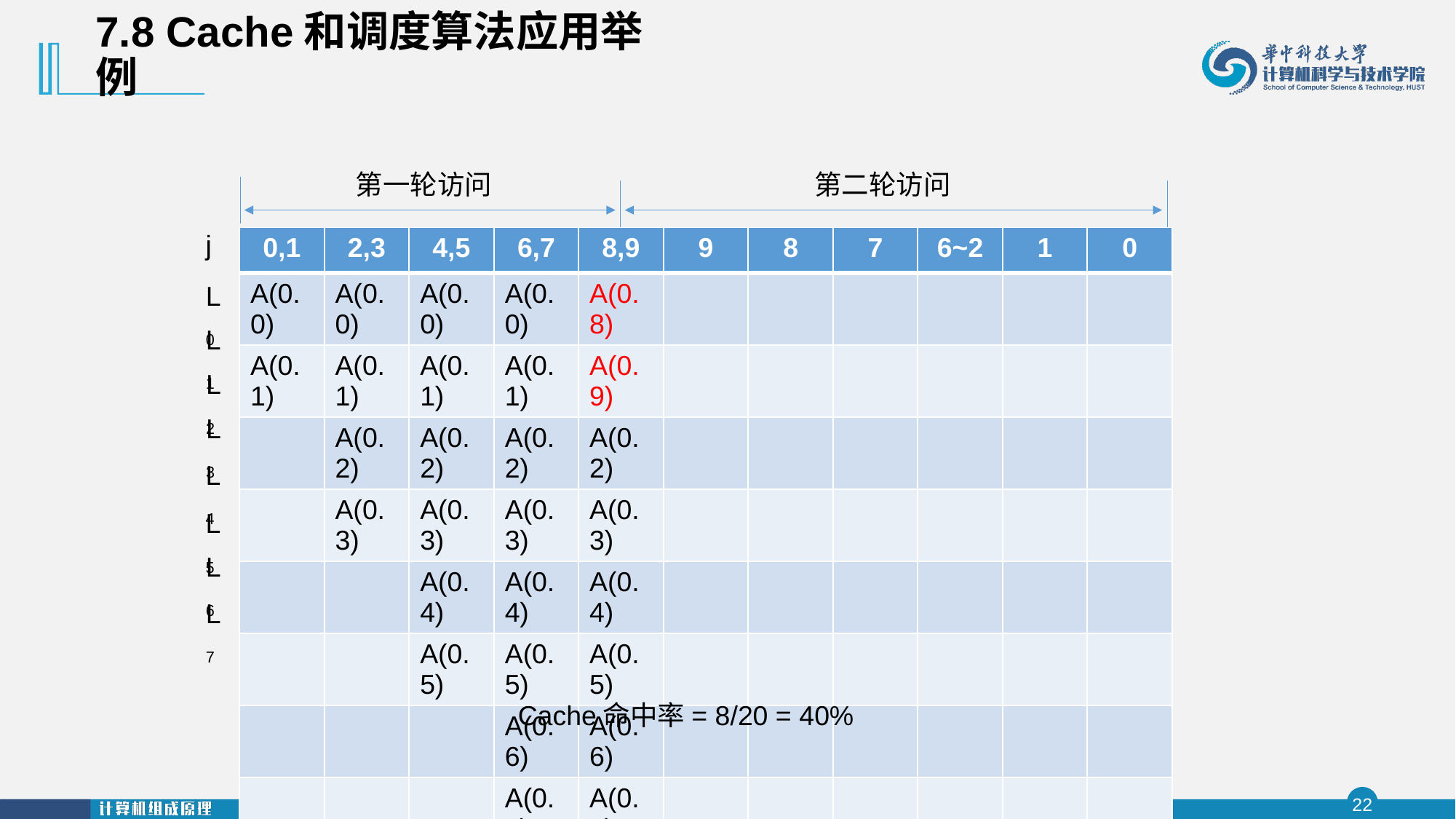

7.8 Cache和调度算法应用举例
  第一轮访问
  第二轮访问
j
| 0,1 | 2,3 | 4,5 | 6,7 | 8,9 | 9 | 8 | 7 | 6~2 | 1 | 0 |
| --- | --- | --- | --- | --- | --- | --- | --- | --- | --- | --- |
| A(0.0) | A(0.0) | A(0.0) | A(0.0) | A(0.8) |  |  |  |  |  |  |
| A(0.1) | A(0.1) | A(0.1) | A(0.1) | A(0.9) |  |  |  |  |  |  |
|  | A(0.2) | A(0.2) | A(0.2) | A(0.2) |  |  |  |  |  |  |
|  | A(0.3) | A(0.3) | A(0.3) | A(0.3) |  |  |  |  |  |  |
|  |  | A(0.4) | A(0.4) | A(0.4) |  |  |  |  |  |  |
|  |  | A(0.5) | A(0.5) | A(0.5) |  |  |  |  |  |  |
|  |  |  | A(0.6) | A(0.6) |  |  |  |  |  |  |
|  |  |  | A(0.7) | A(0.7) |  |  |  |  |  |  |
L0
L1
L2
L3
L4
L5
L6
L7
Cache命中率= 8/20 = 40%